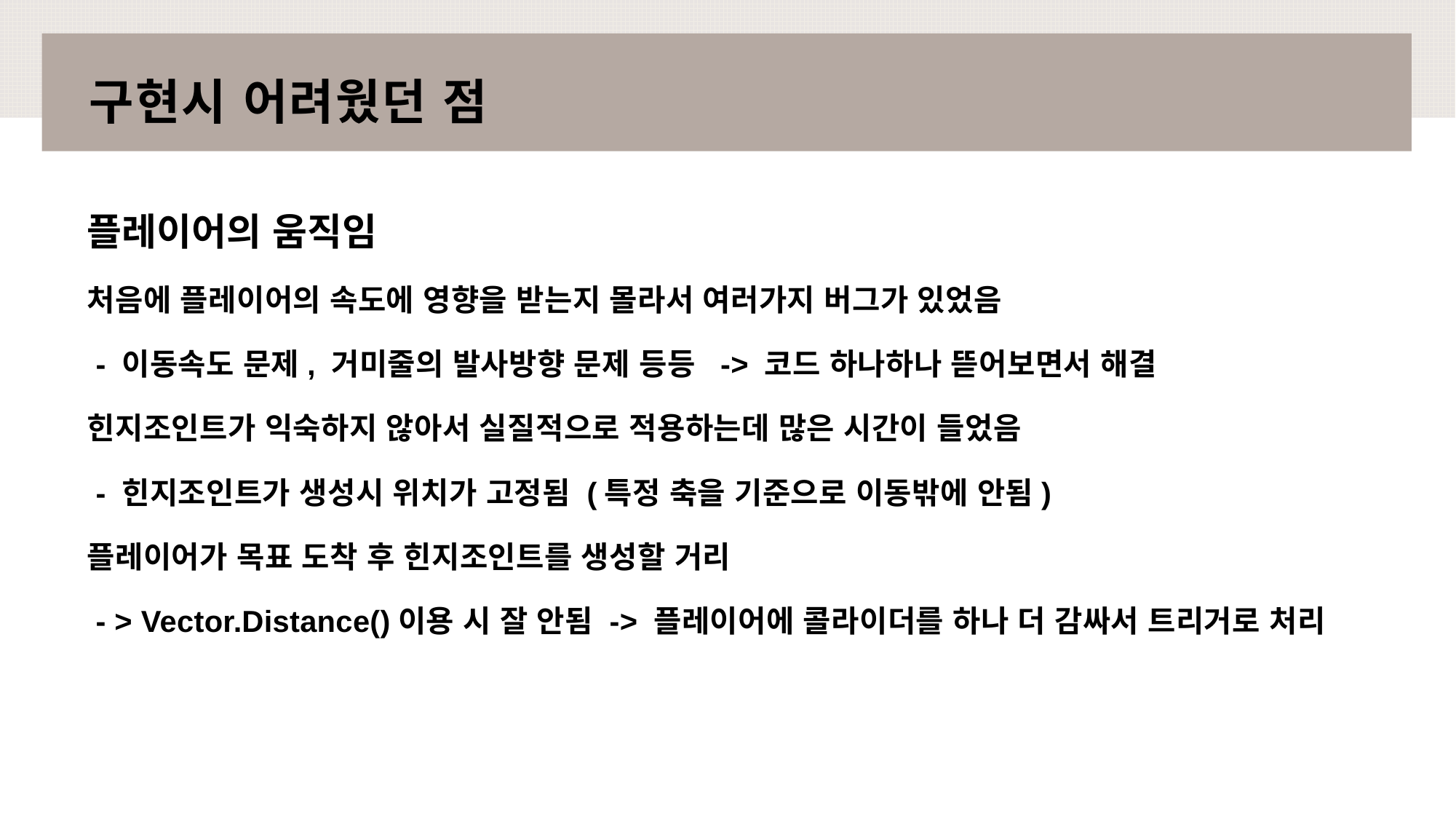

# 구현시 어려웠던 점
플레이어의 움직임
처음에 플레이어의 속도에 영향을 받는지 몰라서 여러가지 버그가 있었음
 - 이동속도 문제, 거미줄의 발사방향 문제 등등  -> 코드 하나하나 뜯어보면서 해결
힌지조인트가 익숙하지 않아서 실질적으로 적용하는데 많은 시간이 들었음
 - 힌지조인트가 생성시 위치가 고정됨 (특정 축을 기준으로 이동밖에 안됨)
플레이어가 목표 도착 후 힌지조인트를 생성할 거리
 - > Vector.Distance()이용 시 잘 안됨 -> 플레이어에 콜라이더를 하나 더 감싸서 트리거로 처리